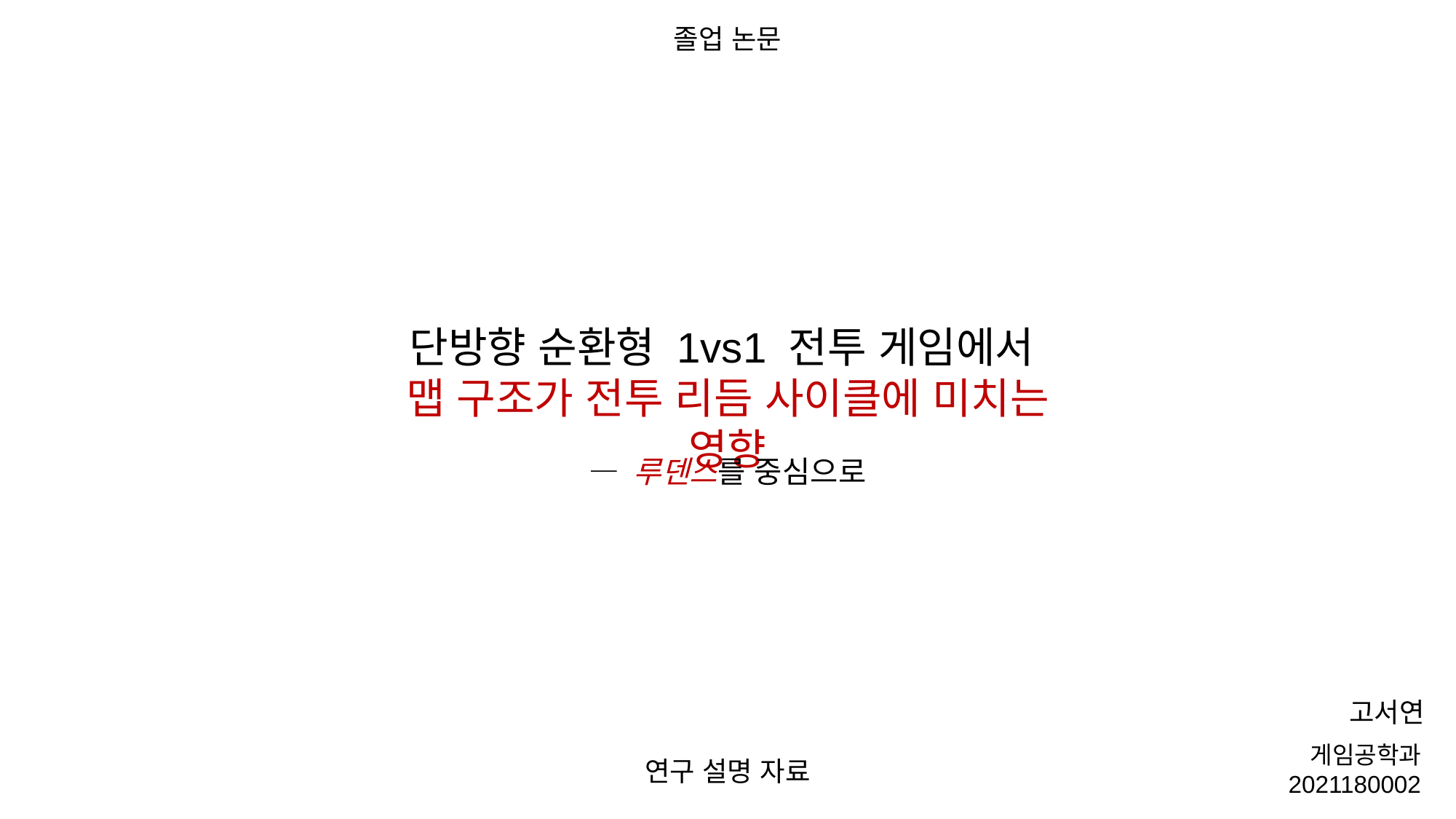

졸업 논문
단방향 순환형 1vs1 전투 게임에서
맵 구조가 전투 리듬 사이클에 미치는 영향
— 루덴스를 중심으로
고서연
게임공학과
2021180002
연구 설명 자료